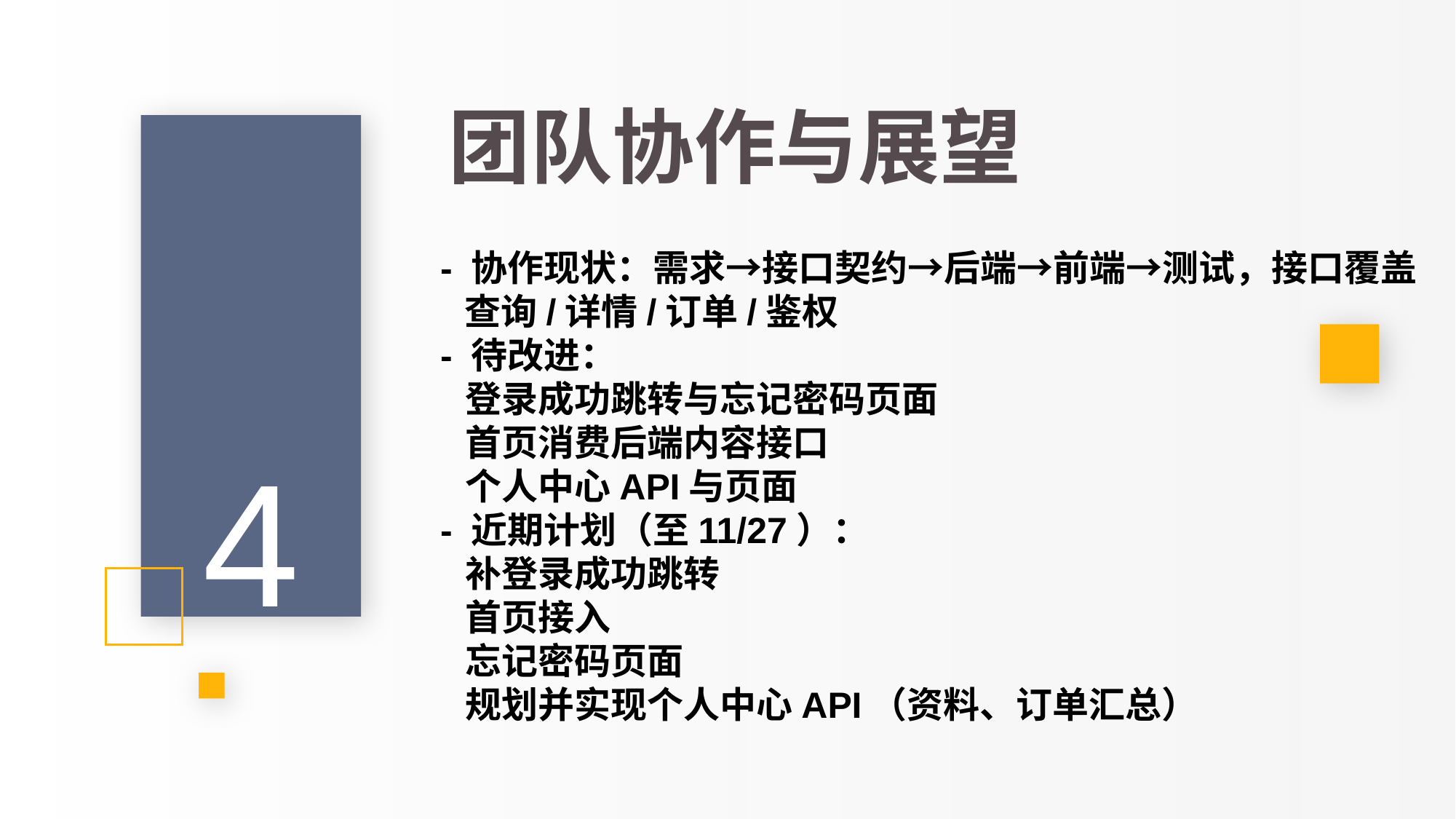

PPT模板 http://www.1ppt.com/moban/
团队协作与展望

- 协作现状：需求→接口契约→后端→前端→测试，接口覆盖    查询/详情/订单/鉴权
- 待改进：
  登录成功跳转与忘记密码页面
  首页消费后端内容接口
  个人中心API与页面
- 近期计划（至11/27）：
  补登录成功跳转
  首页接入
  忘记密码页面
  规划并实现个人中心API（资料、订单汇总）

4